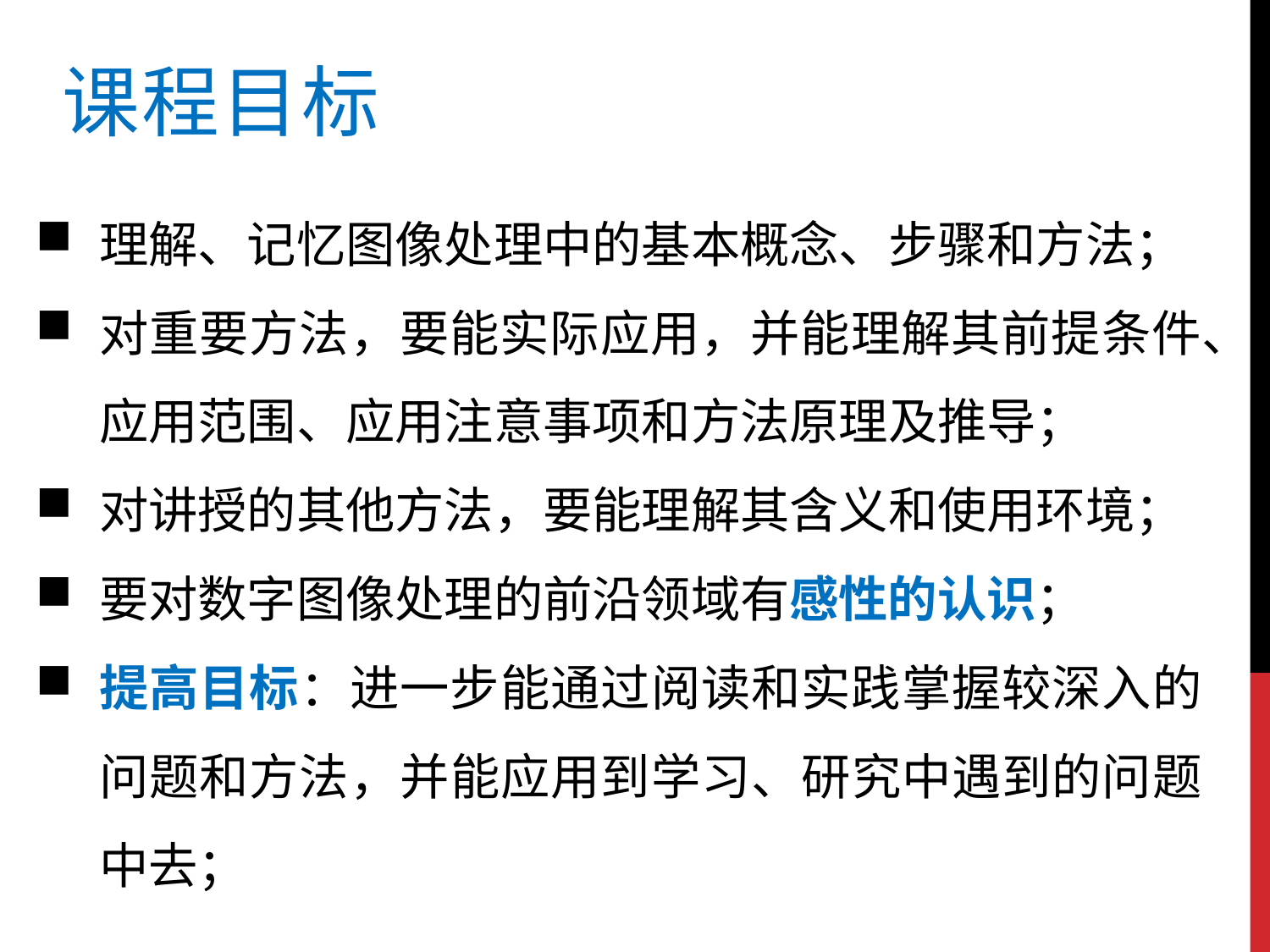

课程目标
理解、记忆图像处理中的基本概念、步骤和方法；
对重要方法，要能实际应用，并能理解其前提条件、应用范围、应用注意事项和方法原理及推导；
对讲授的其他方法，要能理解其含义和使用环境；
要对数字图像处理的前沿领域有感性的认识；
提高目标：进一步能通过阅读和实践掌握较深入的问题和方法，并能应用到学习、研究中遇到的问题中去；